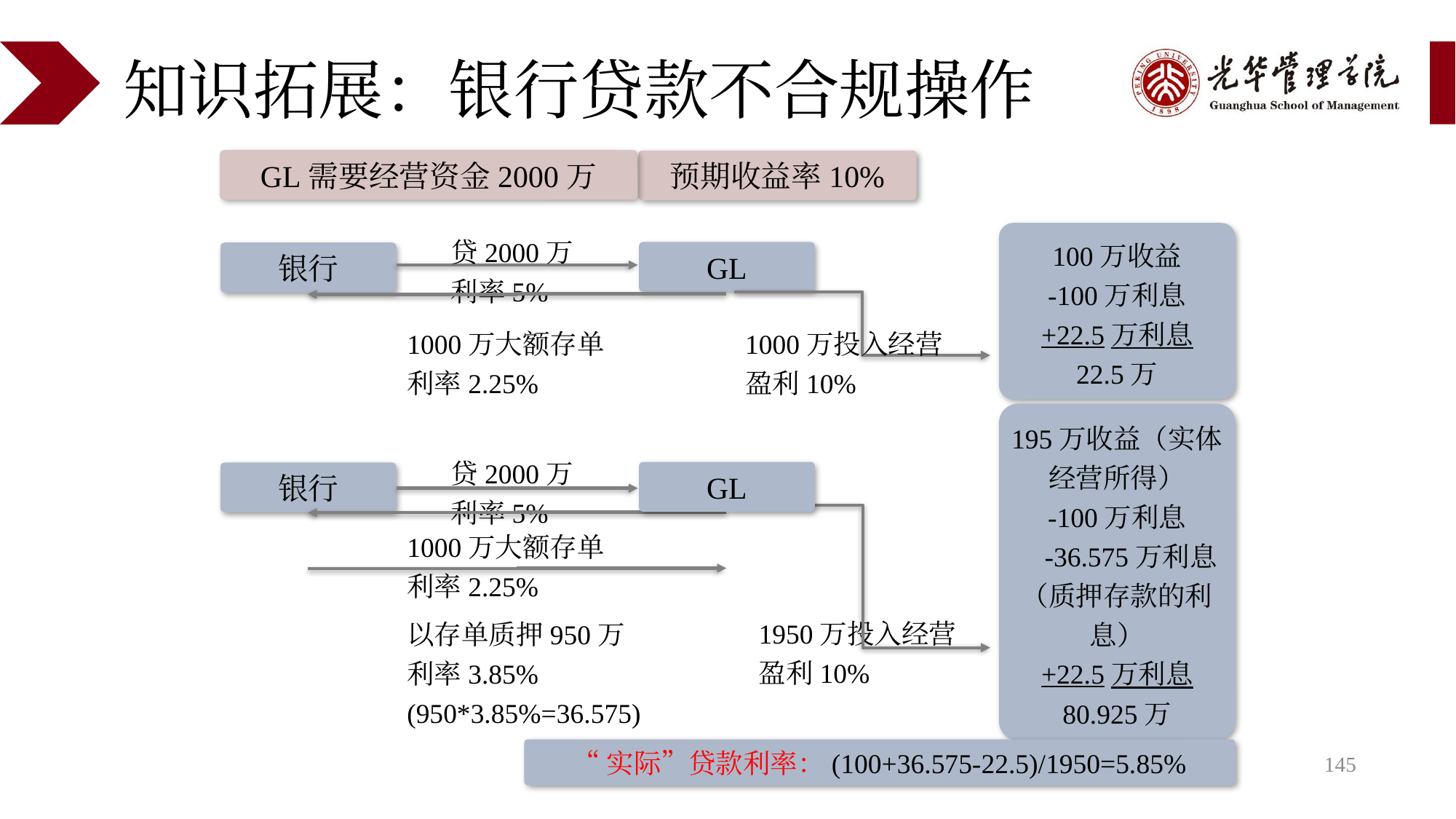

# 知识拓展：银行贷款不合规操作
GL需要经营资金2000万
预期收益率10%
100万收益
-100万利息
+22.5万利息
22.5万
贷2000万
利率5%
GL
银行
1000万投入经营
盈利10%
1000万大额存单
利率2.25%
195万收益（实体经营所得）
-100万利息
    -36.575万利息（质押存款的利息）
+22.5万利息
80.925万
贷2000万
利率5%
GL
银行
1000万大额存单
利率2.25%
1950万投入经营
盈利10%
以存单质押950万
利率3.85%
(950*3.85%=36.575)
“实际”贷款利率：(100+36.575-22.5)/1950=5.85%
145